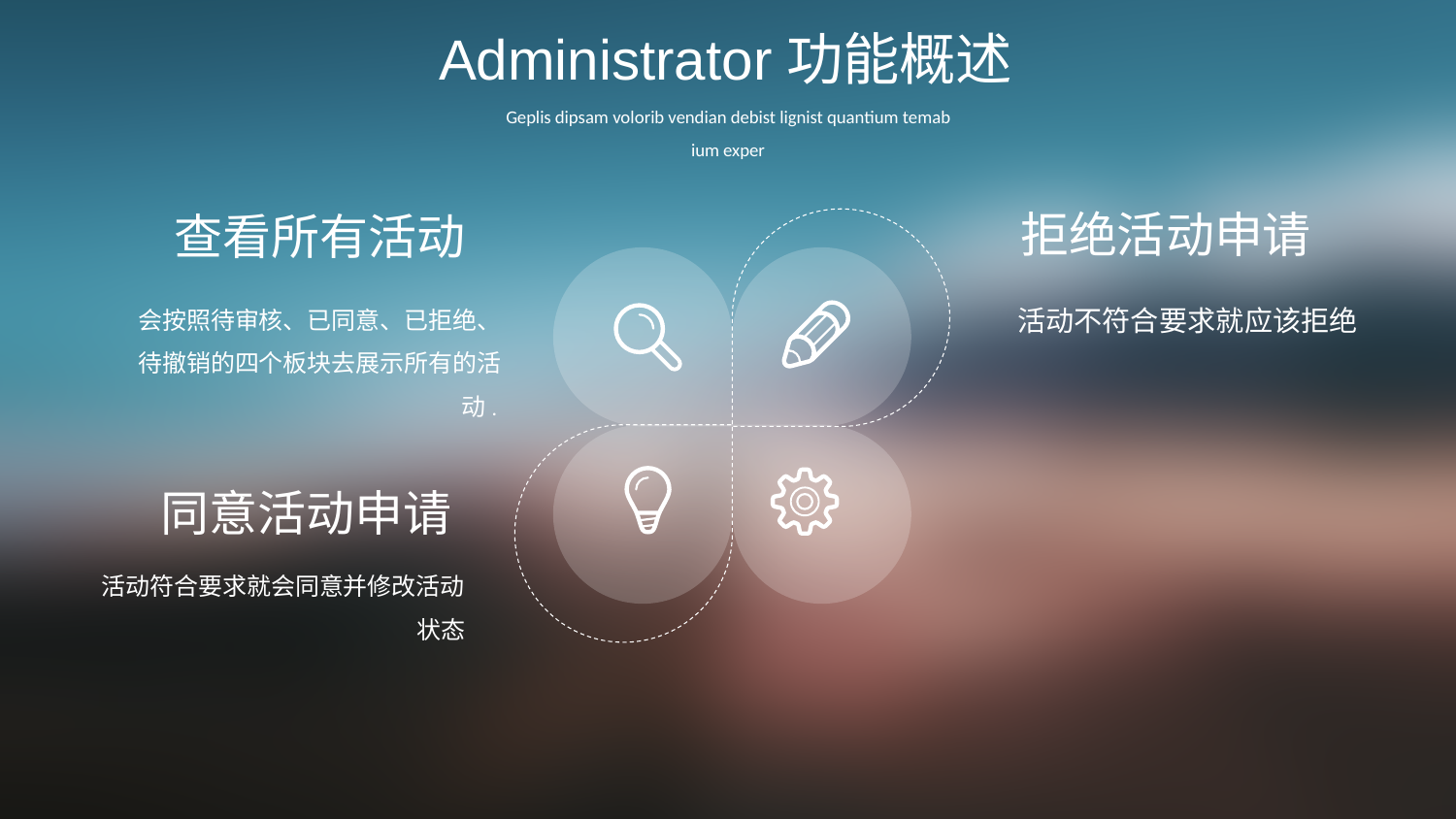

Administrator功能概述
Geplis dipsam volorib vendian debist lignist quantium temab ium exper
拒绝活动申请
查看所有活动

活动不符合要求就应该拒绝
会按照待审核、已同意、已拒绝、待撤销的四个板块去展示所有的活动.

同意活动申请
活动符合要求就会同意并修改活动状态